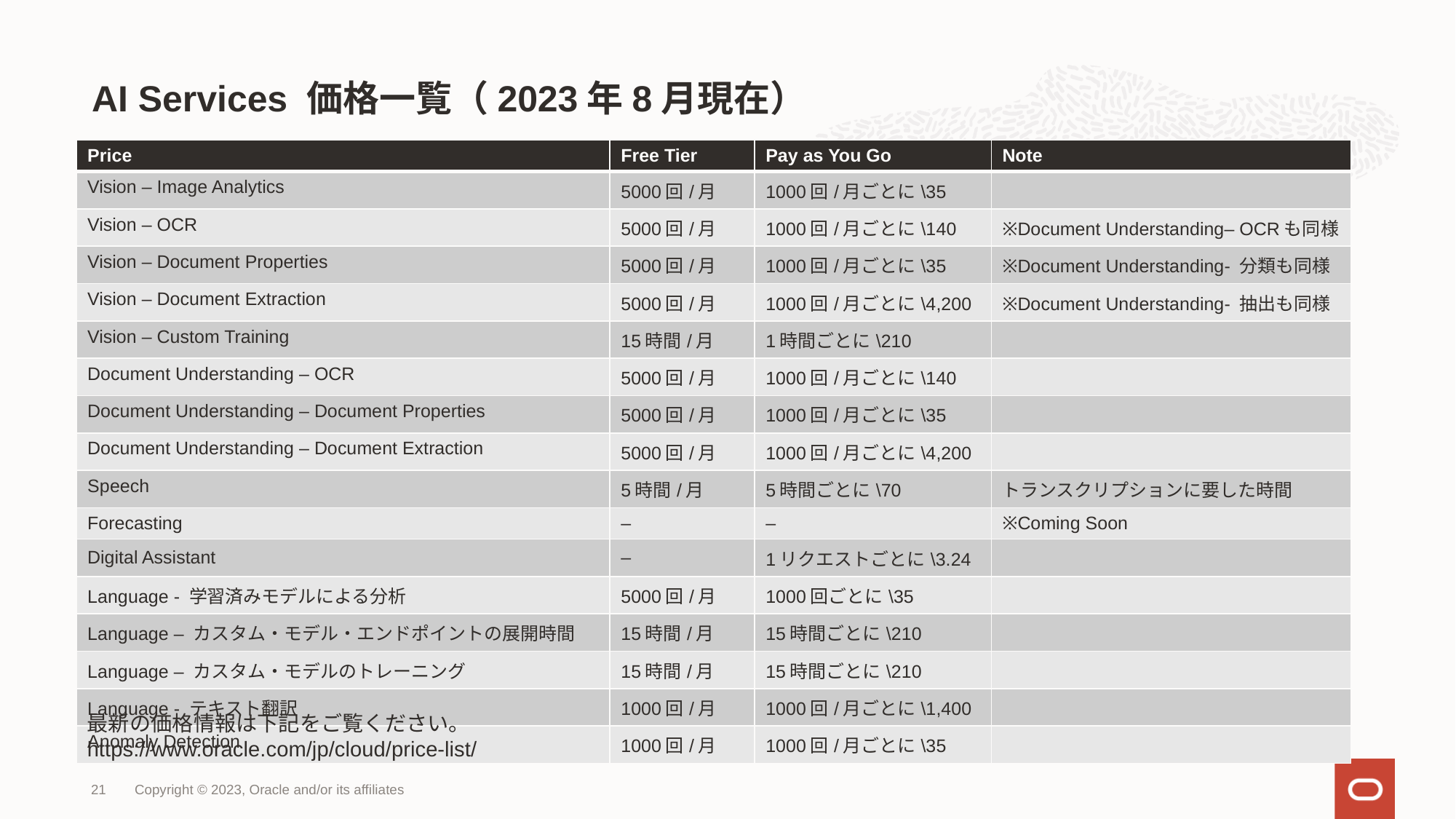

# AI Services 価格一覧（2023年8月現在）
| Price | Free Tier | Pay as You Go | Note |
| --- | --- | --- | --- |
| Vision – Image Analytics | 5000回/月 | 1000回/月ごとに\35 |  |
| Vision – OCR | 5000回/月 | 1000回/月ごとに\140 | ※Document Understanding– OCRも同様 |
| Vision – Document Properties | 5000回/月 | 1000回/月ごとに\35 | ※Document Understanding- 分類も同様 |
| Vision – Document Extraction | 5000回/月 | 1000回/月ごとに\4,200 | ※Document Understanding- 抽出も同様 |
| Vision – Custom Training | 15時間/月 | 1時間ごとに\210 |  |
| Document Understanding – OCR | 5000回/月 | 1000回/月ごとに\140 |  |
| Document Understanding – Document Properties | 5000回/月 | 1000回/月ごとに\35 |  |
| Document Understanding – Document Extraction | 5000回/月 | 1000回/月ごとに\4,200 |  |
| Speech | 5時間/月 | 5時間ごとに\70 | トランスクリプションに要した時間 |
| Forecasting | – | – | ※Coming Soon |
| Digital Assistant | – | 1リクエストごとに\3.24 |  |
| Language - 学習済みモデルによる分析 | 5000回/月 | 1000回ごとに\35 |  |
| Language – カスタム・モデル・エンドポイントの展開時間 | 15時間/月 | 15時間ごとに\210 |  |
| Language – カスタム・モデルのトレーニング | 15時間/月 | 15時間ごとに\210 |  |
| Language - テキスト翻訳 | 1000回/月 | 1000回/月ごとに\1,400 |  |
| Anomaly Detection | 1000回/月 | 1000回/月ごとに\35 |  |
最新の価格情報は下記をご覧ください。
https://www.oracle.com/jp/cloud/price-list/
21
Copyright © 2023, Oracle and/or its affiliates